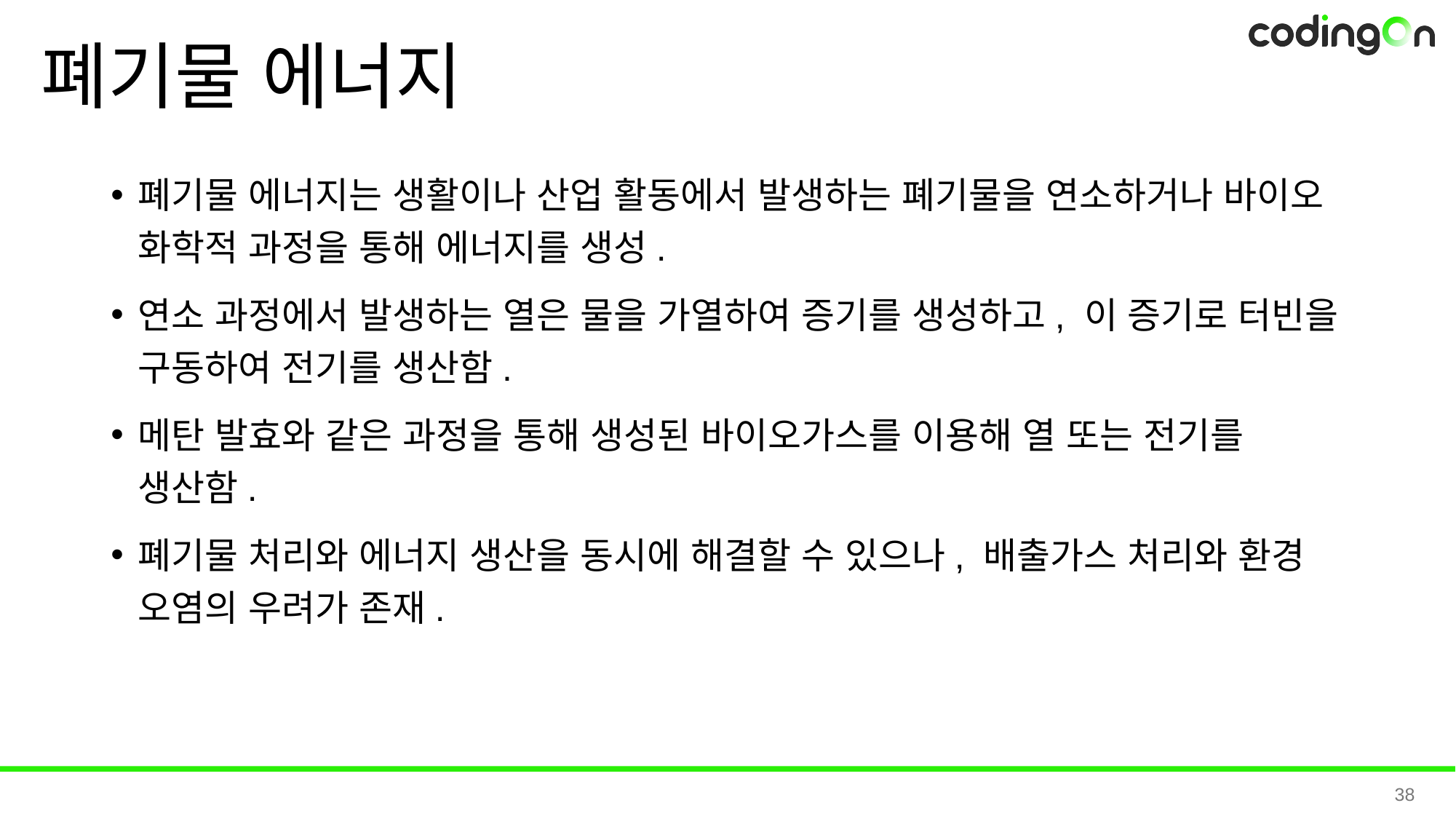

# 폐기물 에너지
폐기물 에너지는 생활이나 산업 활동에서 발생하는 폐기물을 연소하거나 바이오 화학적 과정을 통해 에너지를 생성.
연소 과정에서 발생하는 열은 물을 가열하여 증기를 생성하고, 이 증기로 터빈을 구동하여 전기를 생산함.
메탄 발효와 같은 과정을 통해 생성된 바이오가스를 이용해 열 또는 전기를 생산함.
폐기물 처리와 에너지 생산을 동시에 해결할 수 있으나, 배출가스 처리와 환경 오염의 우려가 존재.
38